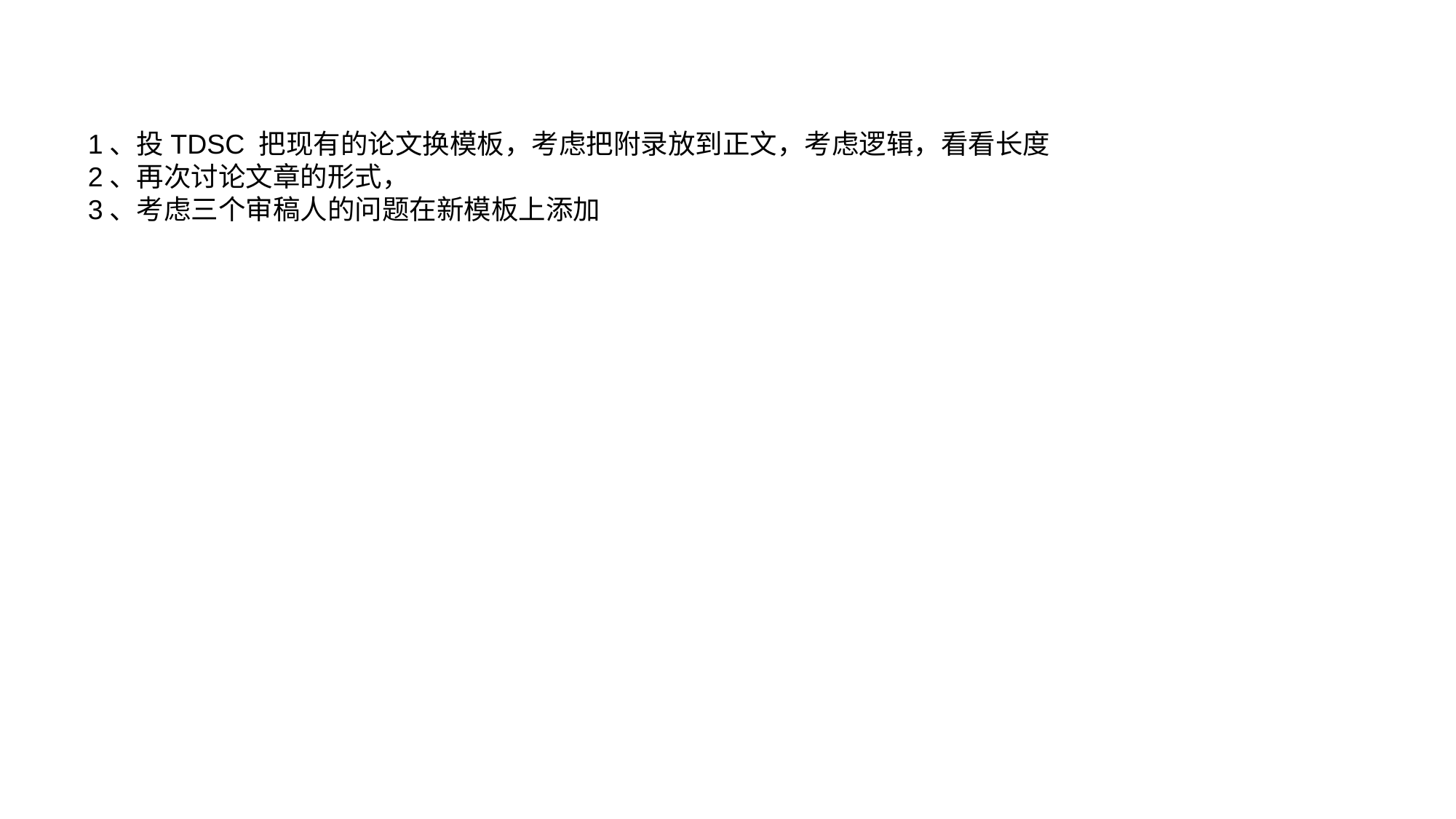

1、投TDSC 把现有的论文换模板，考虑把附录放到正文，考虑逻辑，看看长度
2、再次讨论文章的形式，
3、考虑三个审稿人的问题在新模板上添加